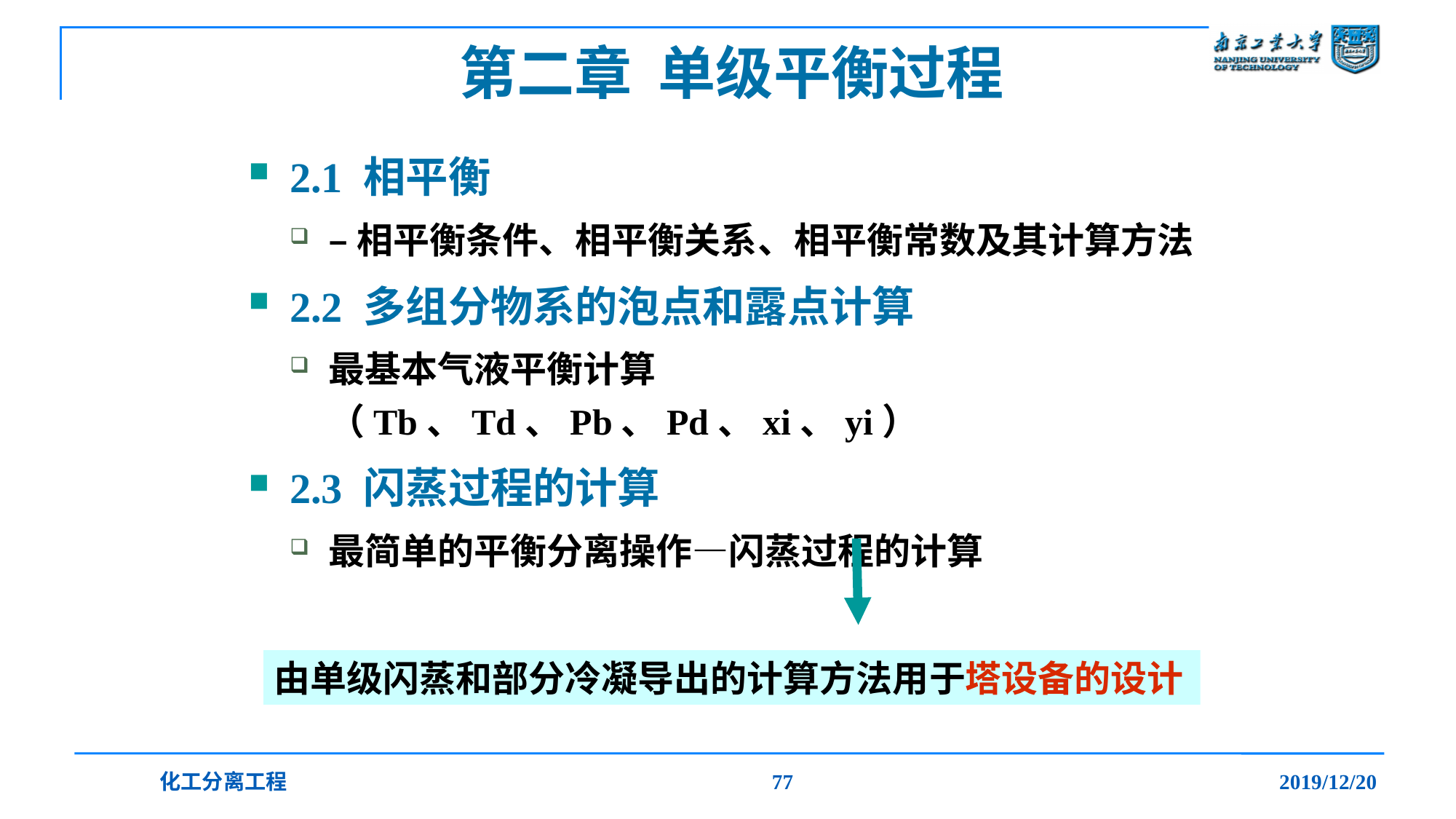

# 第二章  单级平衡过程
2.1 相平衡
–相平衡条件、相平衡关系、相平衡常数及其计算方法
2.2 多组分物系的泡点和露点计算
最基本气液平衡计算（Tb、Td、Pb、Pd、xi、yi）
2.3 闪蒸过程的计算
最简单的平衡分离操作—闪蒸过程的计算

由单级闪蒸和部分冷凝导出的计算方法用于塔设备的设计
化工分离工程
77
2019/12/20